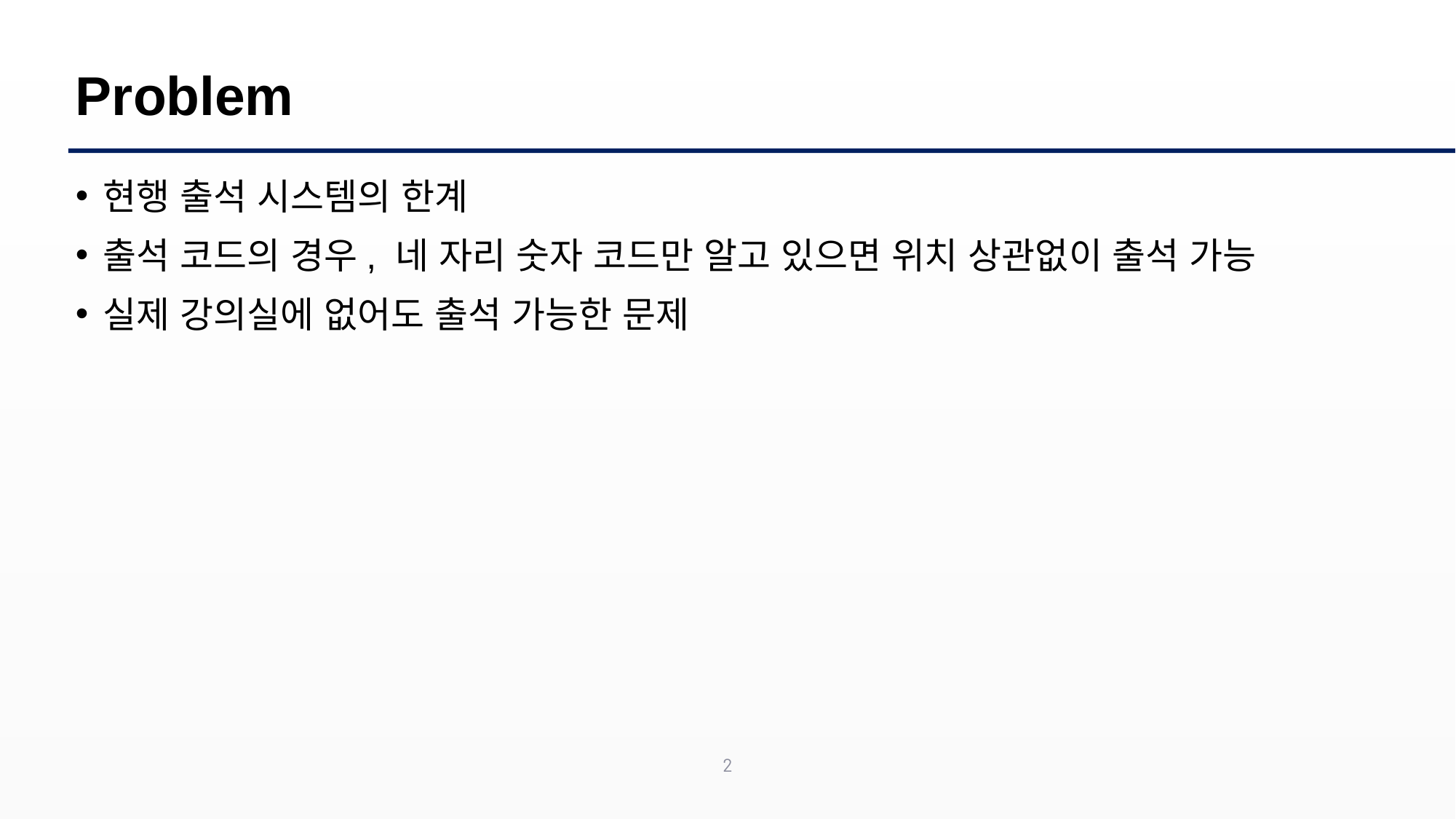

# Problem
현행 출석 시스템의 한계
출석 코드의 경우, 네 자리 숫자 코드만 알고 있으면 위치 상관없이 출석 가능
실제 강의실에 없어도 출석 가능한 문제
2